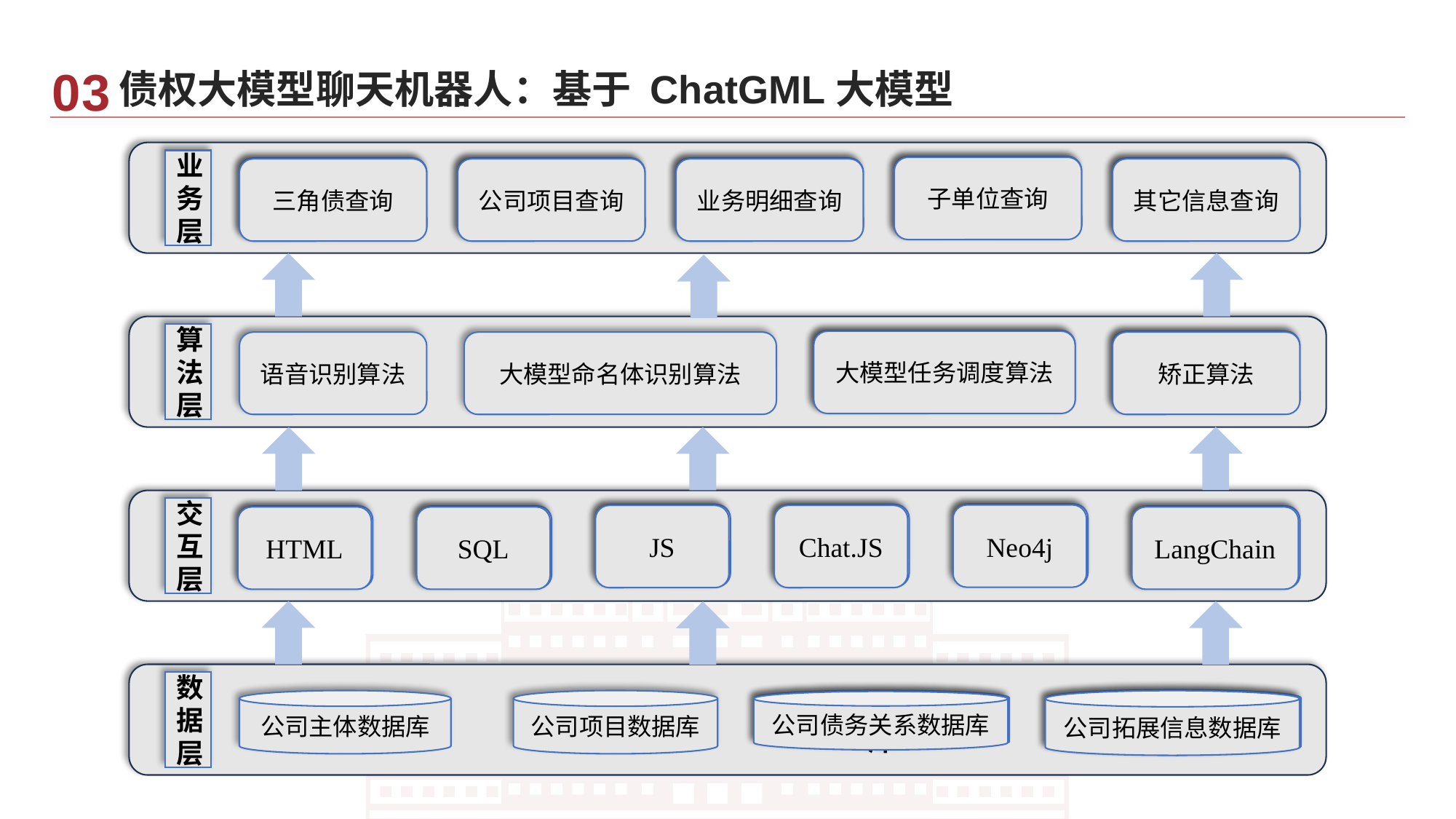

03
债权大模型聊天机器人：基于 ChatGML大模型

业
务
层
子单位查询
子单位查询
三角债查询
公司项目查询
业务明细查询
其它信息查询
三角债查询
公司项目查询
业务明细查询
其它信息查询

算
法
层
大模型任务调度算法
大模型任务调度算法
矫正算法
矫正算法
语音识别算法
大模型命名体识别算法

交
互
层
Neo4j
Chat.JS
JS
Neo4j
Chat.JS
JS
HTML
SQL
LangChain
HTML
SQL
LangChain

数
据
层
公司拓展信息数据库
公司项目数据库
公司债务关系数据库
公司主体数据库
公司拓展信息数据库
公司债务关系数据库